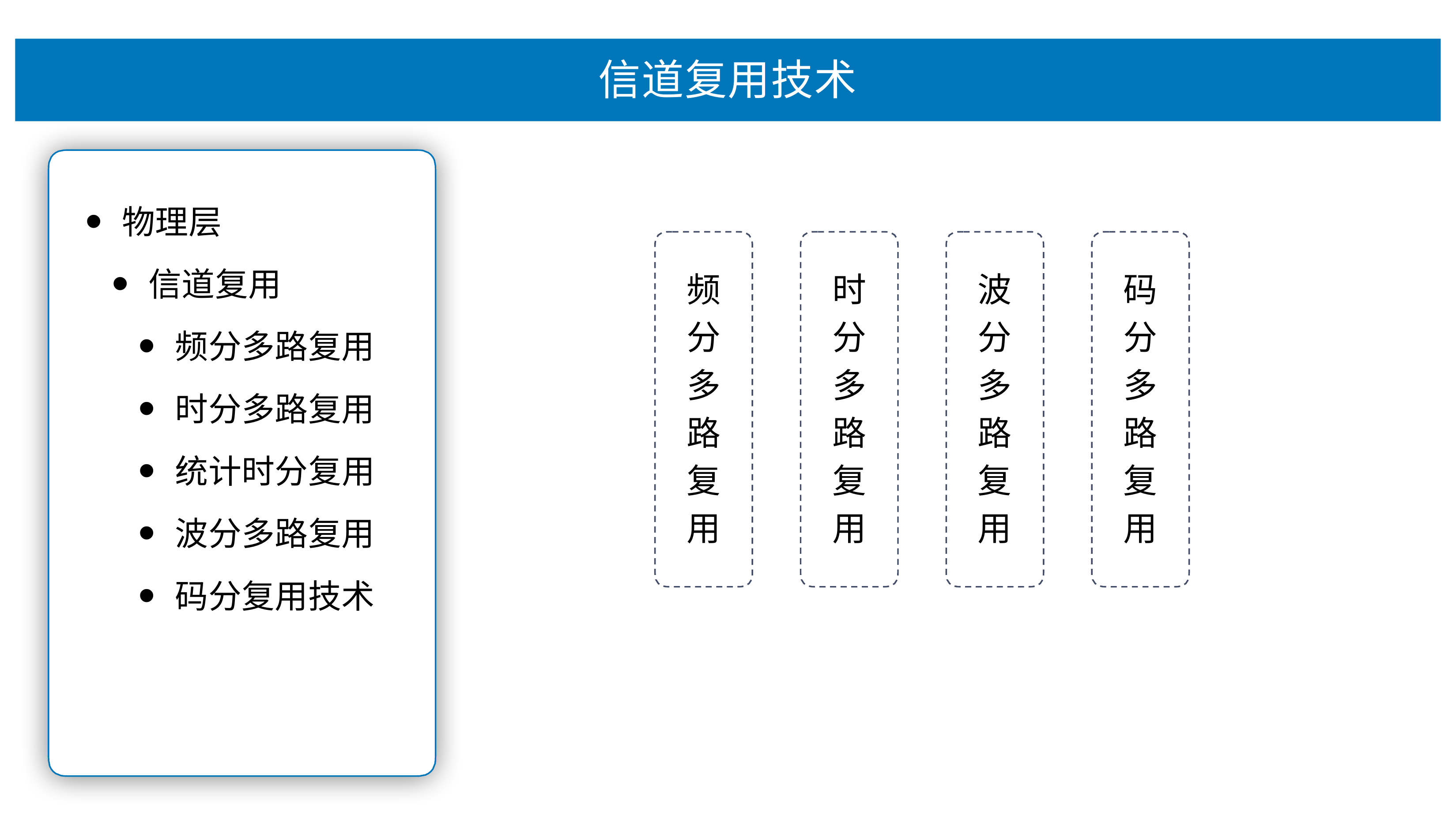

# 信道复⽤技术

物理层
信道复⽤
频分多路复⽤
时分多路复⽤
统计时分复⽤
波分多路复⽤
码分复⽤技术

频 分 多 路 复
⽤
时 分 多 路 复
⽤
波 分 多 路 复
⽤
码 分 多 路 复
⽤